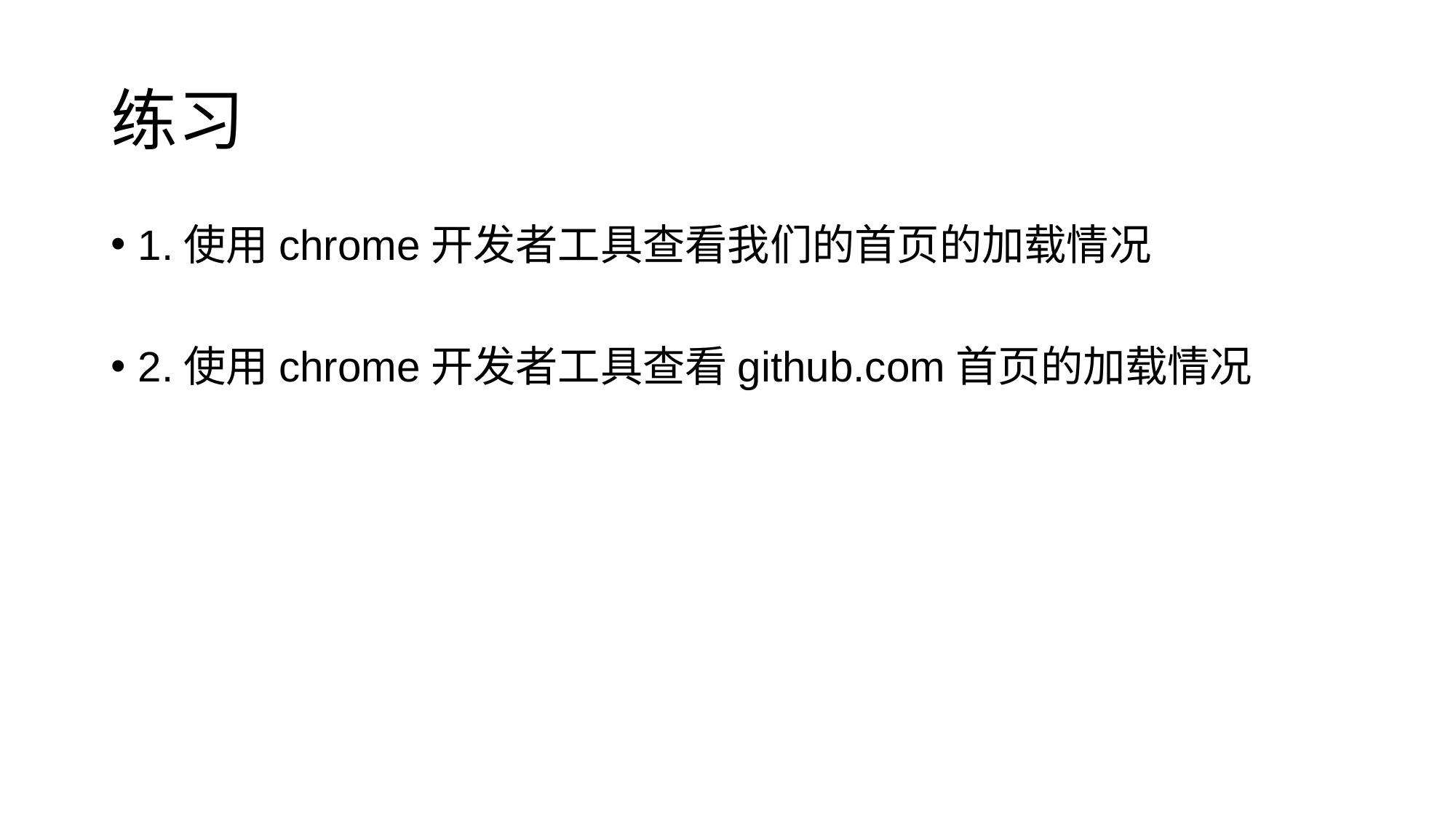

# 练习
1.使用chrome开发者工具查看我们的首页的加载情况

2.使用chrome开发者工具查看github.com首页的加载情况